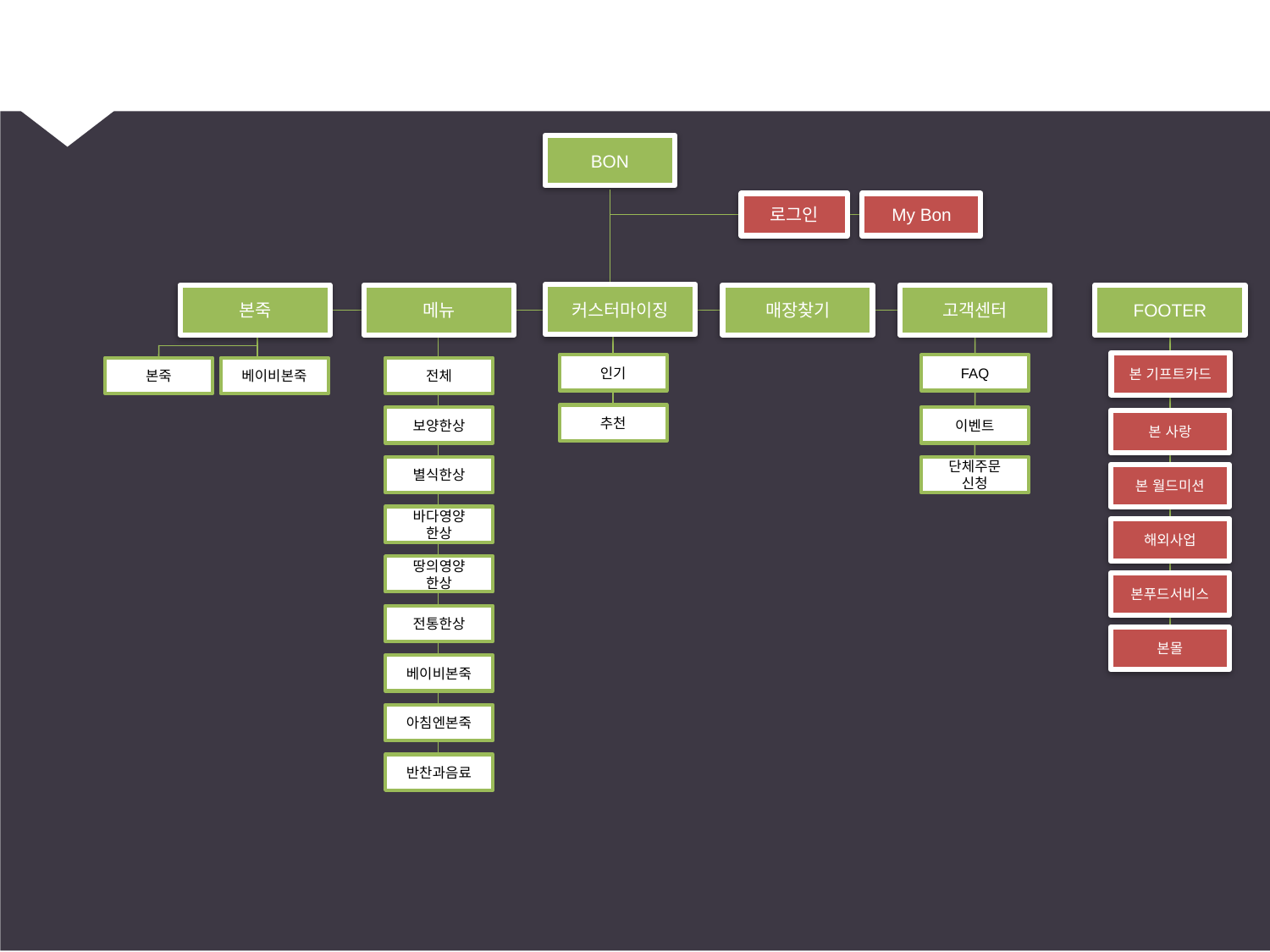

#
BON
로그인
My Bon
커스터마이징
메뉴
매장찾기
고객센터
본죽
FOOTER
본 기프트카드
본 사랑
본 월드미션
해외사업
본푸드서비스
본몰
인기
FAQ
본죽
베이비본죽
전체
추천
보양한상
이벤트
별식한상
단체주문
신청
바다영양
한상
땅의영양
한상
전통한상
베이비본죽
아침엔본죽
반찬과음료